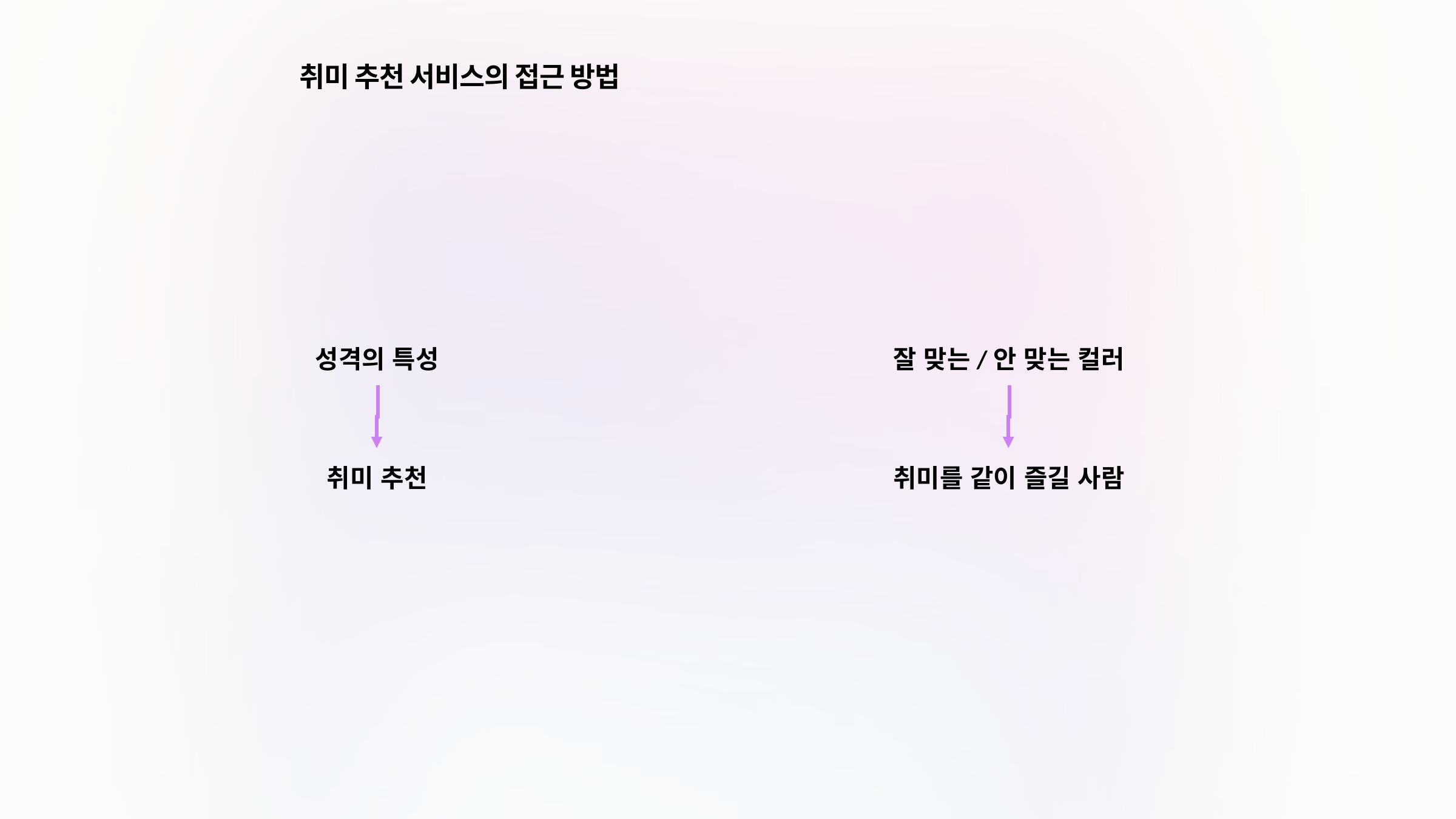

취미 추천 서비스의 접근 방법
성격의 특성
취미 추천
잘 맞는/안 맞는 컬러
취미를 같이 즐길 사람